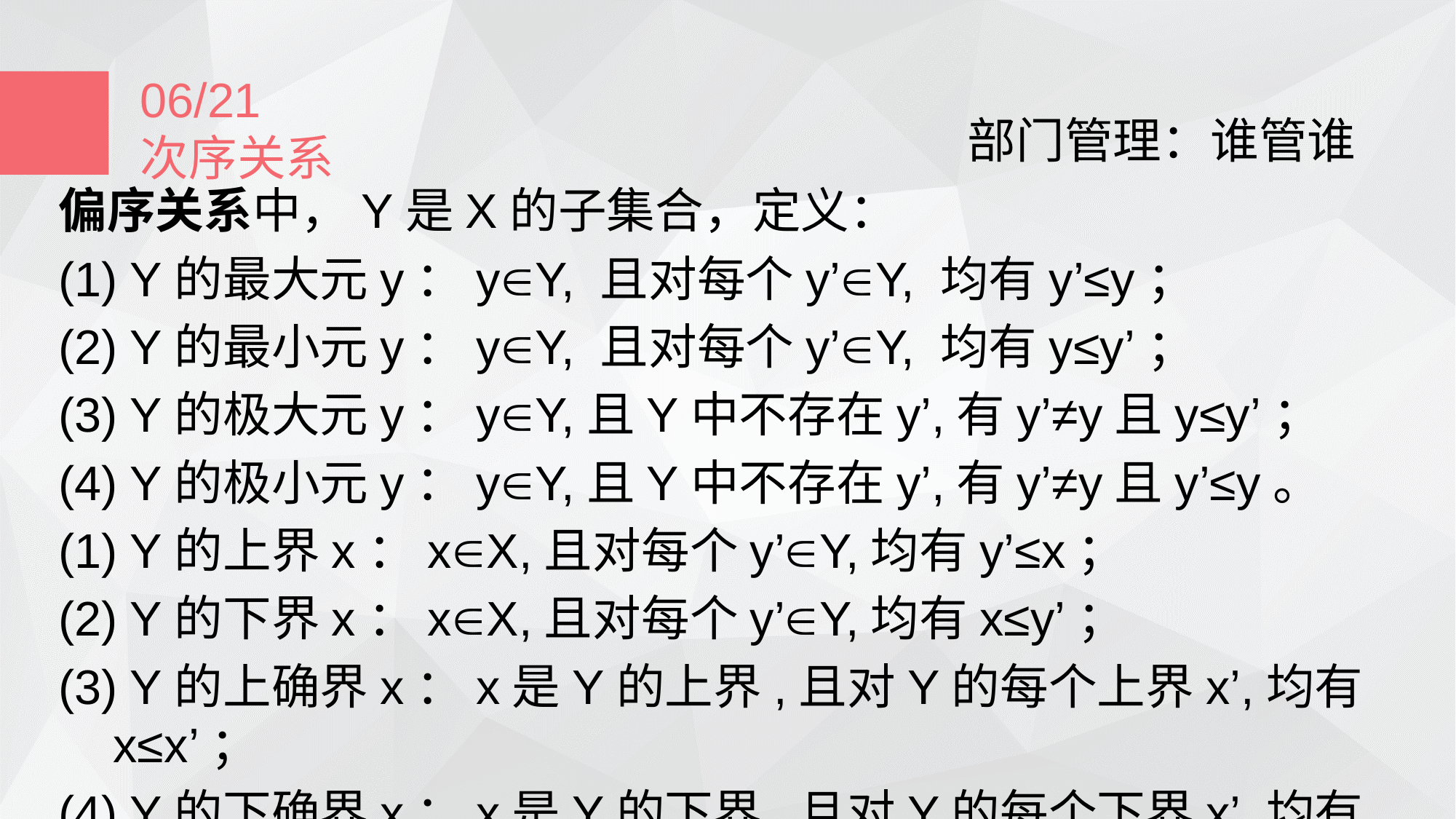

06/21
次序关系

部门管理：谁管谁
偏序关系中，Y是X的子集合，定义：
(1) Y的最大元y：y∈Y, 且对每个y’∈Y, 均有y’≤y；
(2) Y的最小元y：y∈Y, 且对每个y’∈Y, 均有y≤y’；
(3) Y的极大元y：y∈Y,且Y中不存在y’,有y’≠y且y≤y’；
(4) Y的极小元y：y∈Y,且Y中不存在y’,有y’≠y且y’≤y。
(1) Y的上界x：x∈X,且对每个y’∈Y,均有y’≤x；
(2) Y的下界x：x∈X,且对每个y’∈Y,均有x≤y’；
(3) Y的上确界x：x是Y的上界,且对Y的每个上界x’,均有x≤x’；
(4) Y的下确界x：x是Y的下界,且对Y的每个下界x’,均有x≤x’。